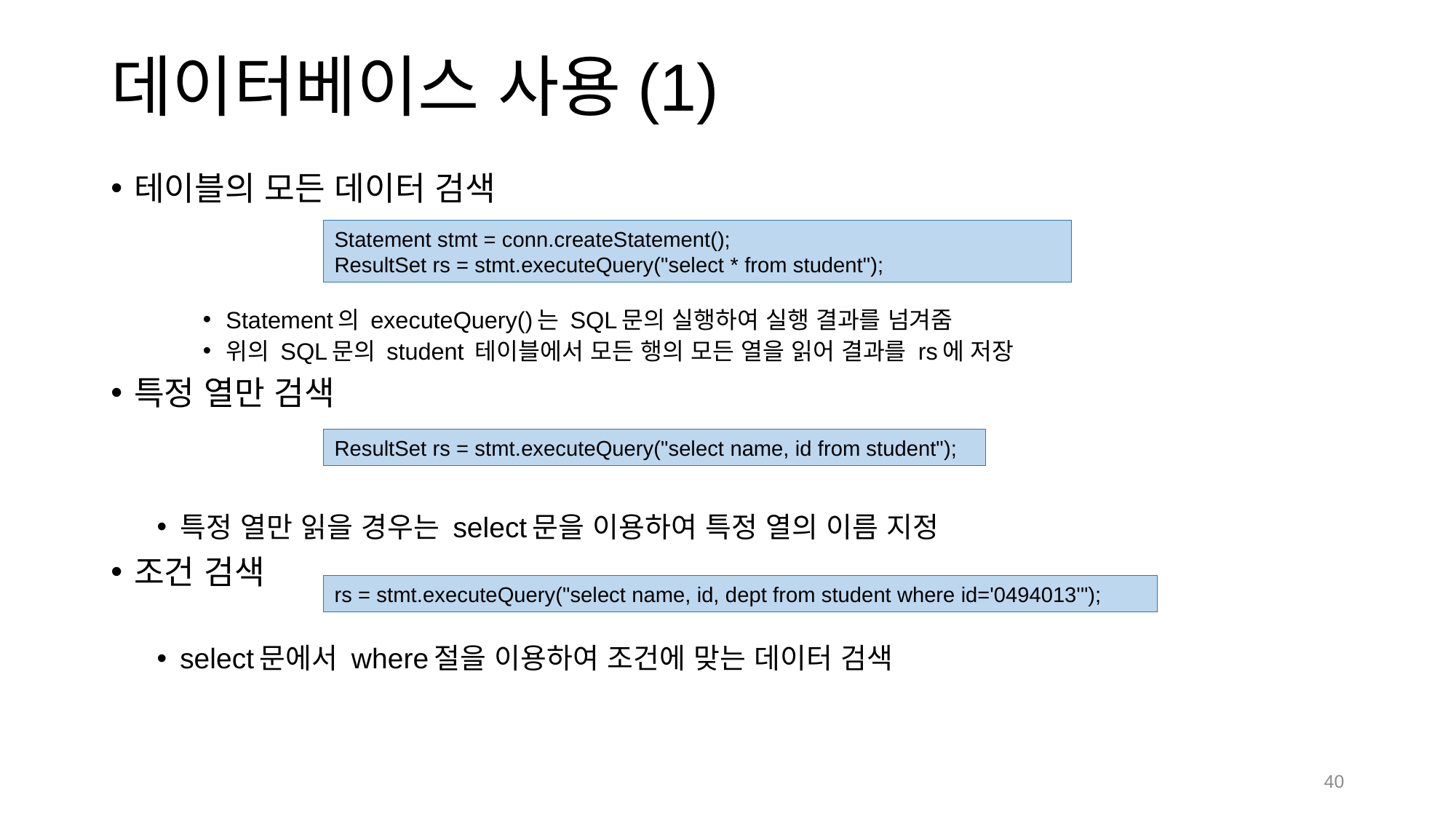

# 데이터베이스 사용(1)
테이블의 모든 데이터 검색

Statement의 executeQuery()는 SQL문의 실행하여 실행 결과를 넘겨줌
위의 SQL문의 student 테이블에서 모든 행의 모든 열을 읽어 결과를 rs에 저장
특정 열만 검색

특정 열만 읽을 경우는 select문을 이용하여 특정 열의 이름 지정
조건 검색

select문에서 where절을 이용하여 조건에 맞는 데이터 검색
Statement stmt = conn.createStatement();
ResultSet rs = stmt.executeQuery("select * from student");
ResultSet rs = stmt.executeQuery("select name, id from student");
rs = stmt.executeQuery("select name, id, dept from student where id='0494013'");
40